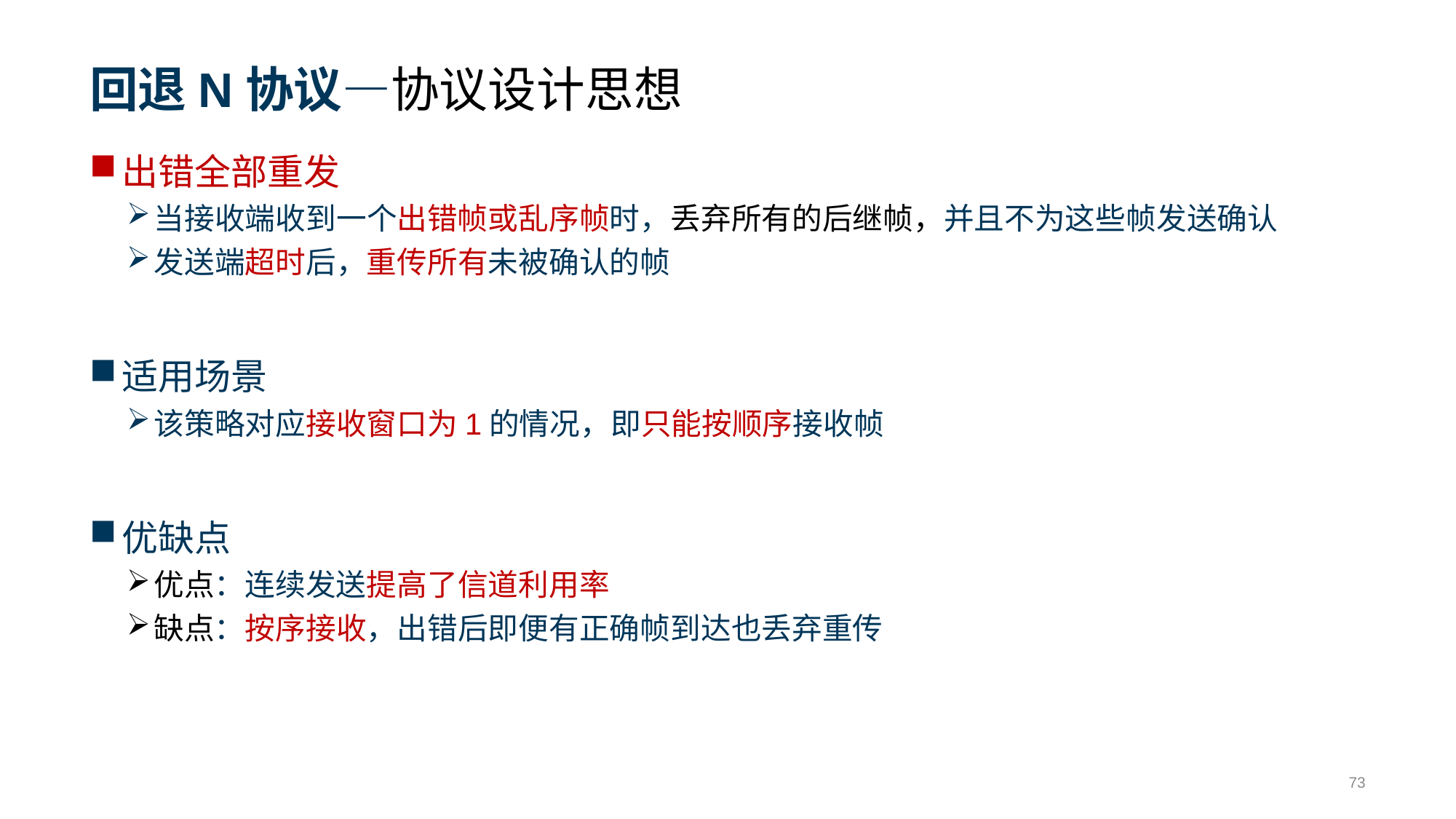

# 回退N协议—协议设计思想
出错全部重发
当接收端收到一个出错帧或乱序帧时，丢弃所有的后继帧，并且不为这些帧发送确认
发送端超时后，重传所有未被确认的帧

适用场景
该策略对应接收窗口为1的情况，即只能按顺序接收帧

优缺点
优点：连续发送提高了信道利用率
缺点：按序接收，出错后即便有正确帧到达也丢弃重传

73